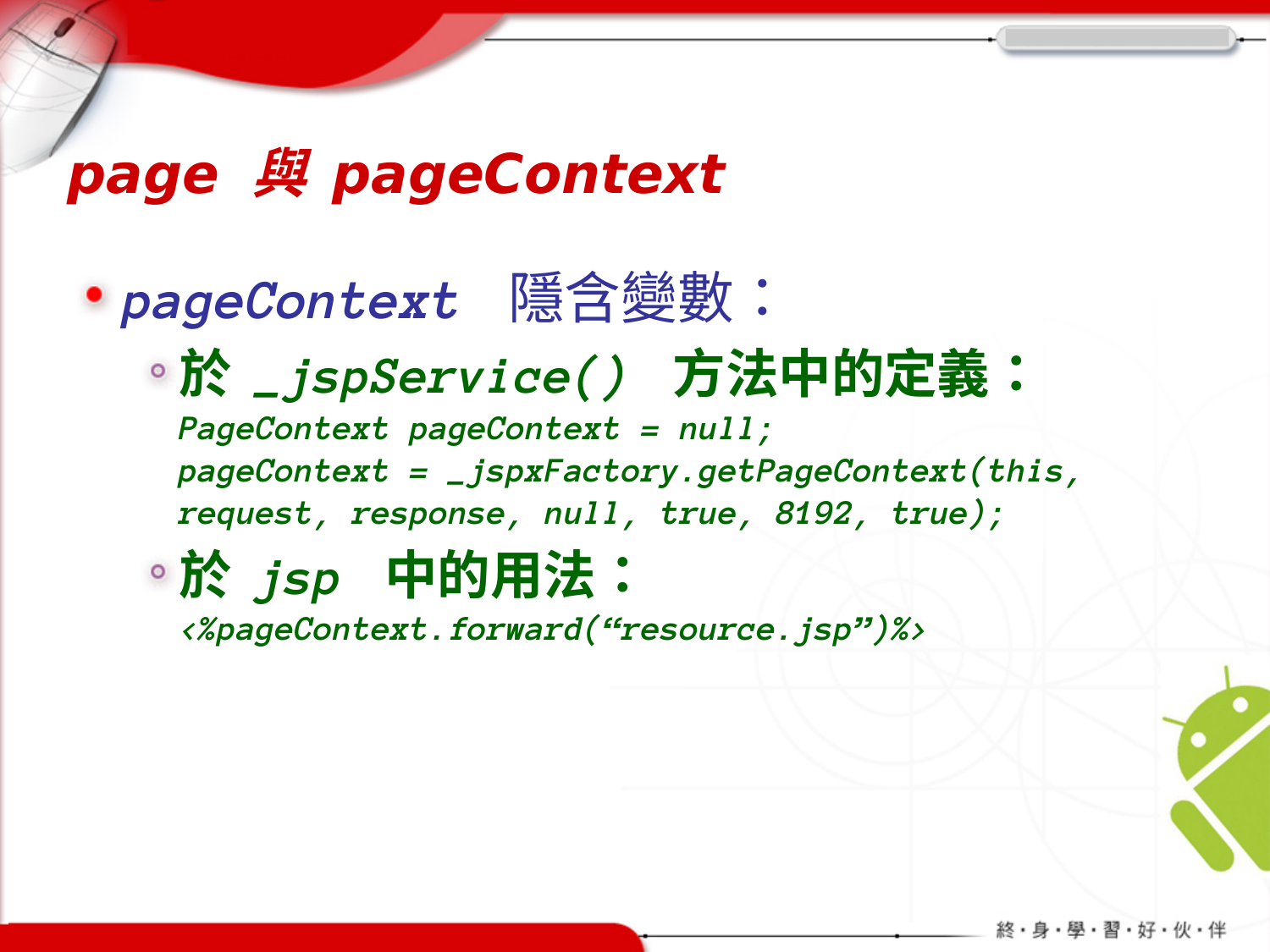

# page 與 pageContext
pageContext 隱含變數：
於 _jspService() 方法中的定義：
PageContext pageContext = null;
pageContext = _jspxFactory.getPageContext(this, request, response, null, true, 8192, true);
於 jsp 中的用法：
<%pageContext.forward(“resource.jsp”)%>